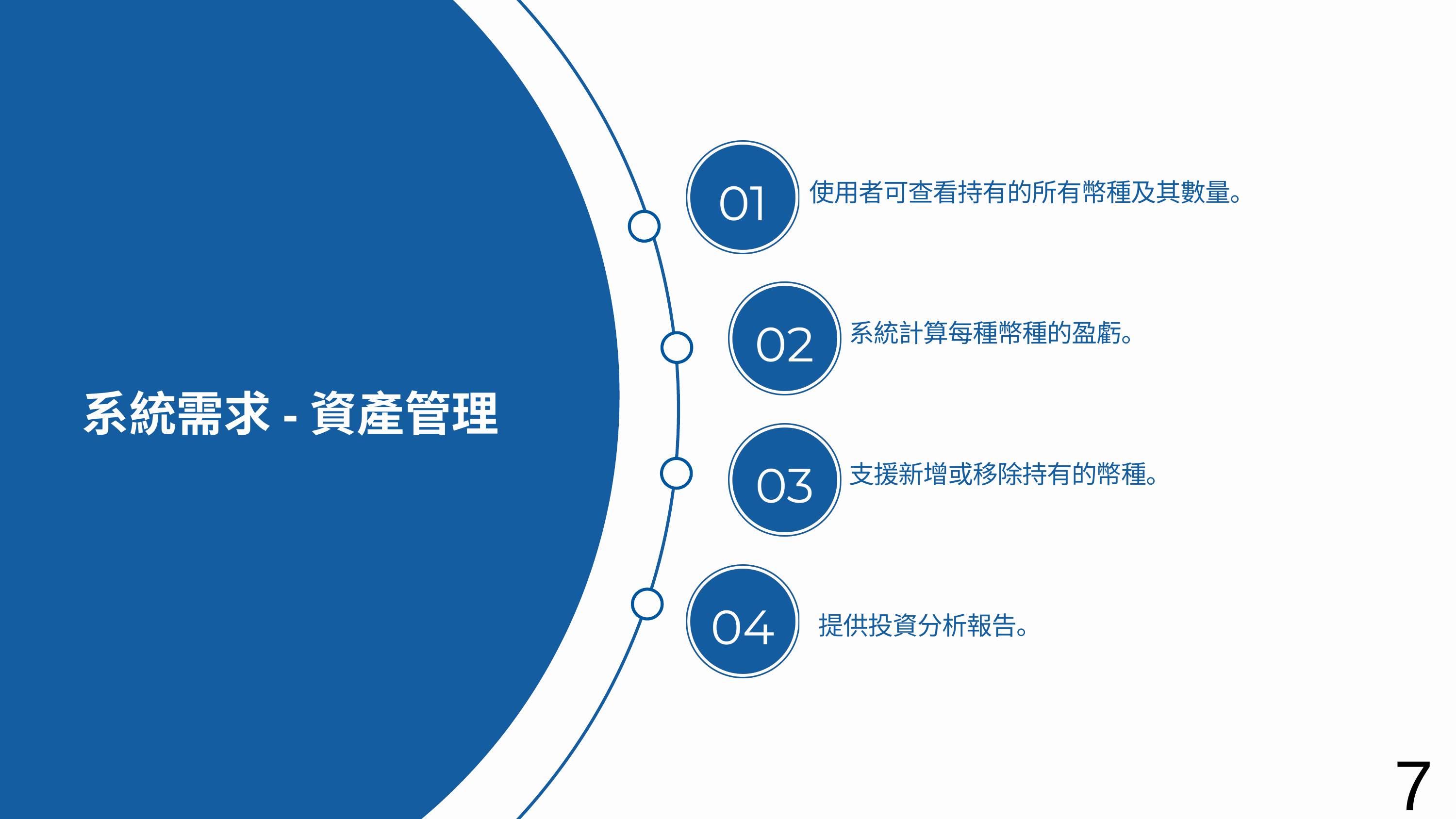

01
使用者可查看持有的所有幣種及其數量。

02
系統計算每種幣種的盈虧。

系統需求-資產管理

03
支援新增或移除持有的幣種。

04

提供投資分析報告。

7